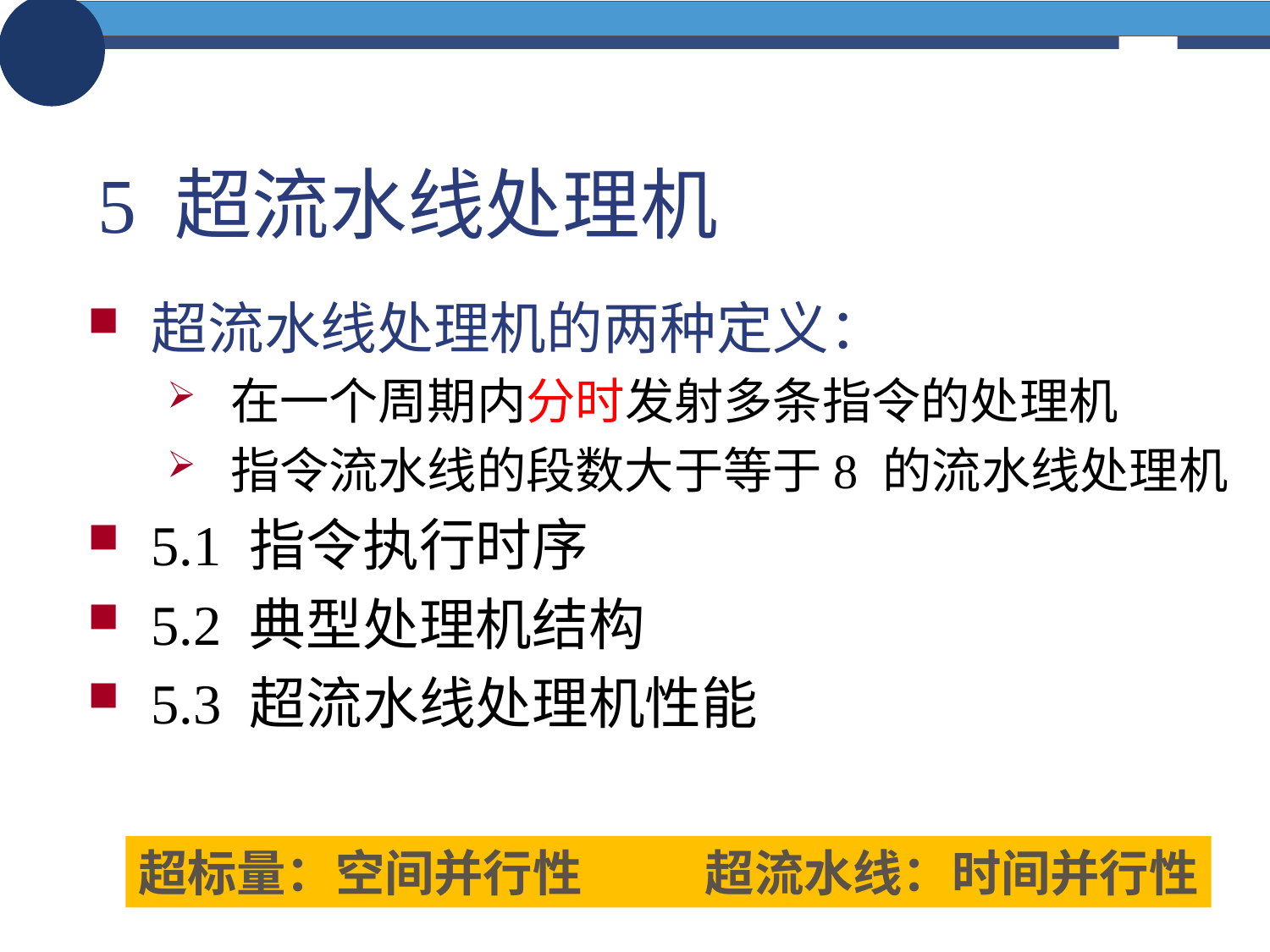

# 5 超流水线处理机
超流水线处理机的两种定义：
在一个周期内分时发射多条指令的处理机
指令流水线的段数大于等于8 的流水线处理机
5.1 指令执行时序
5.2 典型处理机结构
5.3 超流水线处理机性能
超标量：空间并行性           超流水线：时间并行性